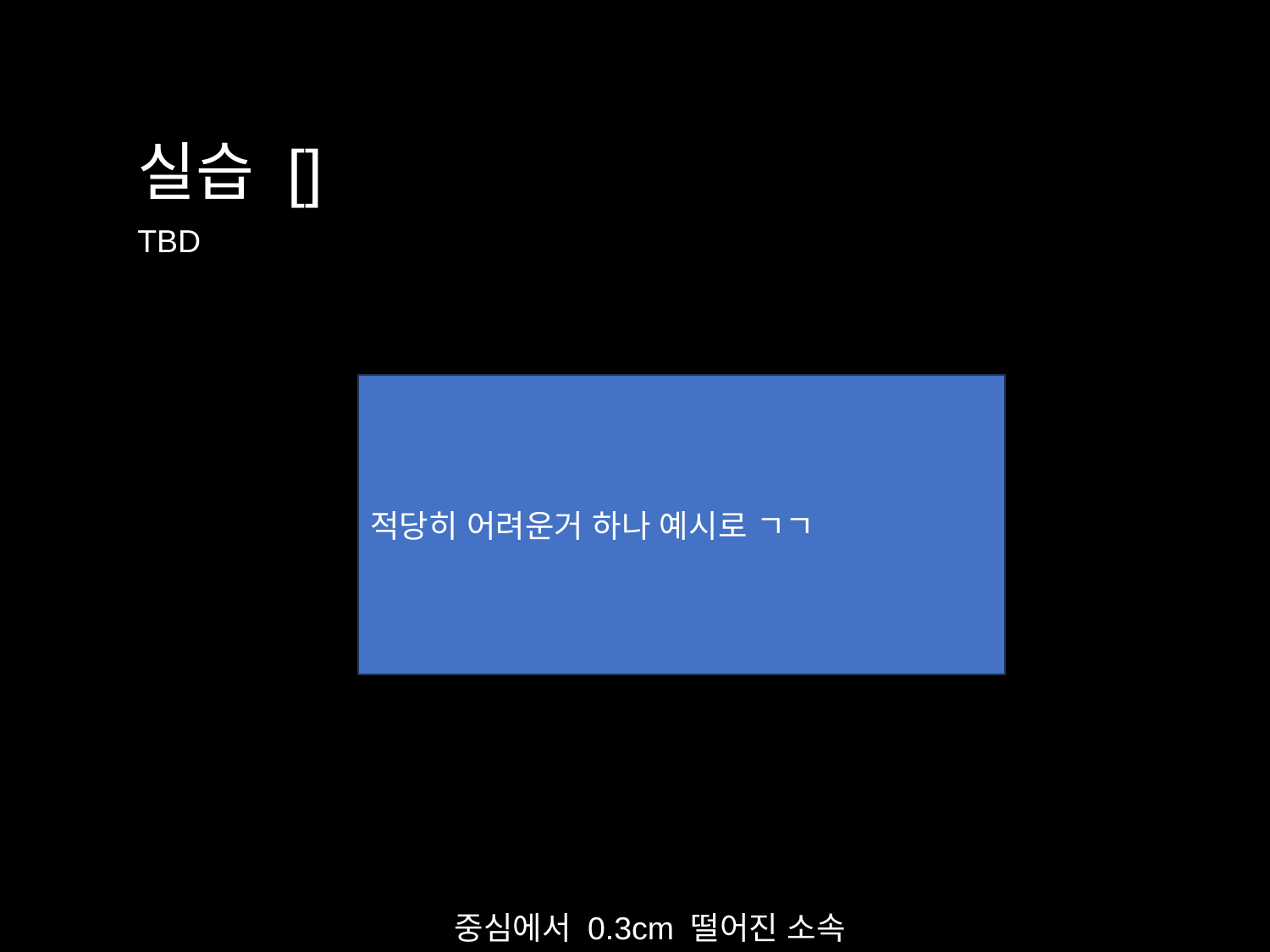

실습 []
TBD
적당히 어려운거 하나 예시로 ㄱㄱ